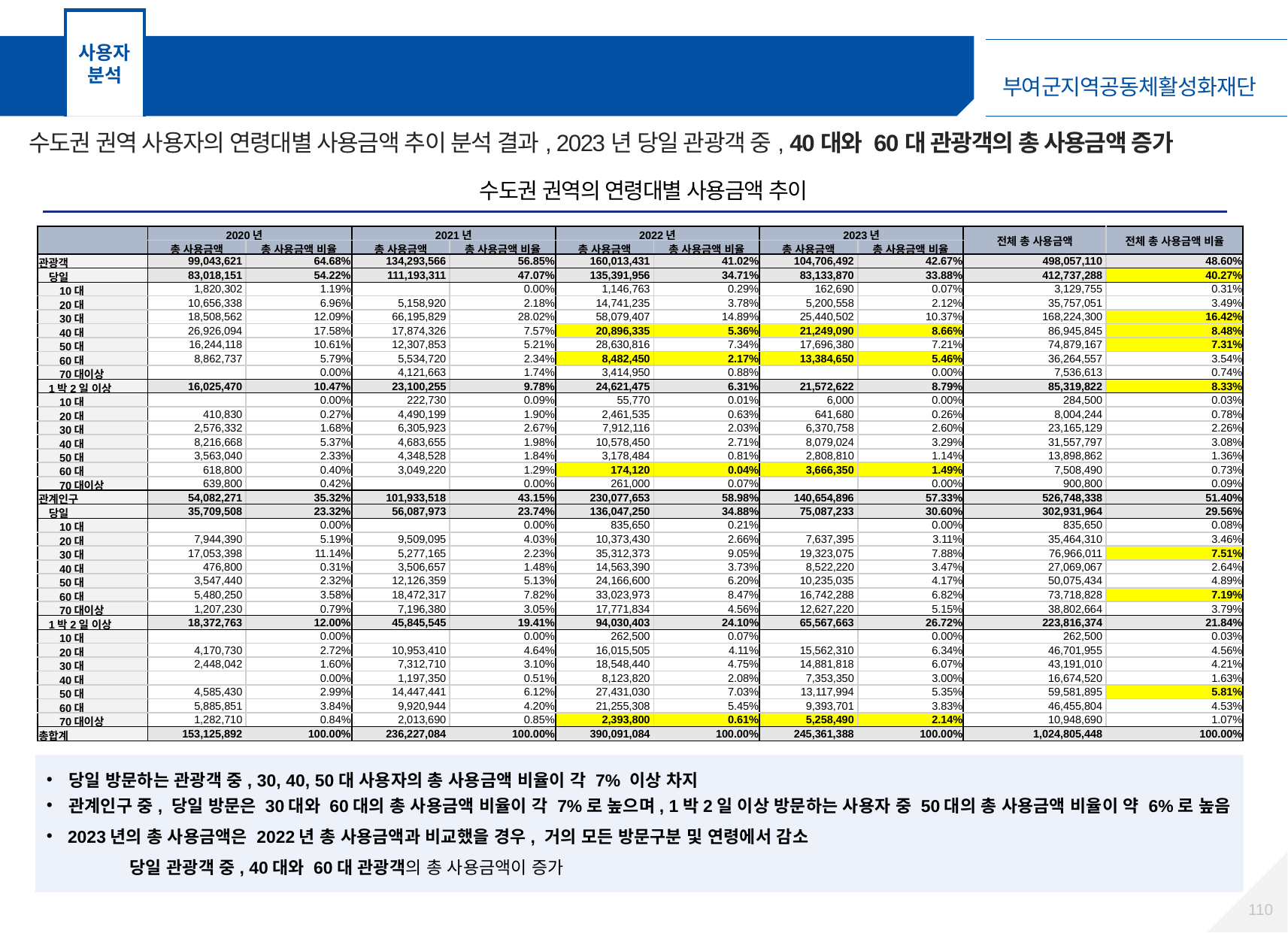

사용자 분석
수도권 권역 분석 – 연령대별 사용금액 추이
수도권 권역 사용자의 연령대별 사용금액 추이 분석 결과, 2023년 당일 관광객 중, 40대와 60대 관광객의 총 사용금액 증가
수도권 권역의 연령대별 사용금액 추이
|  | 2020년 |  | 2021년 |  | 2022년 |  | 2023년 |  | 전체 총 사용금액 | 전체 총 사용금액 비율 |
| --- | --- | --- | --- | --- | --- | --- | --- | --- | --- | --- |
|  | 총 사용금액 | 총 사용금액 비율 | 총 사용금액 | 총 사용금액 비율 | 총 사용금액 | 총 사용금액 비율 | 총 사용금액 | 총 사용금액 비율 |  |  |
| 관광객 | 99,043,621 | 64.68% | 134,293,566 | 56.85% | 160,013,431 | 41.02% | 104,706,492 | 42.67% | 498,057,110 | 48.60% |
| 당일 | 83,018,151 | 54.22% | 111,193,311 | 47.07% | 135,391,956 | 34.71% | 83,133,870 | 33.88% | 412,737,288 | 40.27% |
| 10대 | 1,820,302 | 1.19% |  | 0.00% | 1,146,763 | 0.29% | 162,690 | 0.07% | 3,129,755 | 0.31% |
| 20대 | 10,656,338 | 6.96% | 5,158,920 | 2.18% | 14,741,235 | 3.78% | 5,200,558 | 2.12% | 35,757,051 | 3.49% |
| 30대 | 18,508,562 | 12.09% | 66,195,829 | 28.02% | 58,079,407 | 14.89% | 25,440,502 | 10.37% | 168,224,300 | 16.42% |
| 40대 | 26,926,094 | 17.58% | 17,874,326 | 7.57% | 20,896,335 | 5.36% | 21,249,090 | 8.66% | 86,945,845 | 8.48% |
| 50대 | 16,244,118 | 10.61% | 12,307,853 | 5.21% | 28,630,816 | 7.34% | 17,696,380 | 7.21% | 74,879,167 | 7.31% |
| 60대 | 8,862,737 | 5.79% | 5,534,720 | 2.34% | 8,482,450 | 2.17% | 13,384,650 | 5.46% | 36,264,557 | 3.54% |
| 70대이상 |  | 0.00% | 4,121,663 | 1.74% | 3,414,950 | 0.88% |  | 0.00% | 7,536,613 | 0.74% |
| 1박2일 이상 | 16,025,470 | 10.47% | 23,100,255 | 9.78% | 24,621,475 | 6.31% | 21,572,622 | 8.79% | 85,319,822 | 8.33% |
| 10대 |  | 0.00% | 222,730 | 0.09% | 55,770 | 0.01% | 6,000 | 0.00% | 284,500 | 0.03% |
| 20대 | 410,830 | 0.27% | 4,490,199 | 1.90% | 2,461,535 | 0.63% | 641,680 | 0.26% | 8,004,244 | 0.78% |
| 30대 | 2,576,332 | 1.68% | 6,305,923 | 2.67% | 7,912,116 | 2.03% | 6,370,758 | 2.60% | 23,165,129 | 2.26% |
| 40대 | 8,216,668 | 5.37% | 4,683,655 | 1.98% | 10,578,450 | 2.71% | 8,079,024 | 3.29% | 31,557,797 | 3.08% |
| 50대 | 3,563,040 | 2.33% | 4,348,528 | 1.84% | 3,178,484 | 0.81% | 2,808,810 | 1.14% | 13,898,862 | 1.36% |
| 60대 | 618,800 | 0.40% | 3,049,220 | 1.29% | 174,120 | 0.04% | 3,666,350 | 1.49% | 7,508,490 | 0.73% |
| 70대이상 | 639,800 | 0.42% |  | 0.00% | 261,000 | 0.07% |  | 0.00% | 900,800 | 0.09% |
| 관계인구 | 54,082,271 | 35.32% | 101,933,518 | 43.15% | 230,077,653 | 58.98% | 140,654,896 | 57.33% | 526,748,338 | 51.40% |
| 당일 | 35,709,508 | 23.32% | 56,087,973 | 23.74% | 136,047,250 | 34.88% | 75,087,233 | 30.60% | 302,931,964 | 29.56% |
| 10대 |  | 0.00% |  | 0.00% | 835,650 | 0.21% |  | 0.00% | 835,650 | 0.08% |
| 20대 | 7,944,390 | 5.19% | 9,509,095 | 4.03% | 10,373,430 | 2.66% | 7,637,395 | 3.11% | 35,464,310 | 3.46% |
| 30대 | 17,053,398 | 11.14% | 5,277,165 | 2.23% | 35,312,373 | 9.05% | 19,323,075 | 7.88% | 76,966,011 | 7.51% |
| 40대 | 476,800 | 0.31% | 3,506,657 | 1.48% | 14,563,390 | 3.73% | 8,522,220 | 3.47% | 27,069,067 | 2.64% |
| 50대 | 3,547,440 | 2.32% | 12,126,359 | 5.13% | 24,166,600 | 6.20% | 10,235,035 | 4.17% | 50,075,434 | 4.89% |
| 60대 | 5,480,250 | 3.58% | 18,472,317 | 7.82% | 33,023,973 | 8.47% | 16,742,288 | 6.82% | 73,718,828 | 7.19% |
| 70대이상 | 1,207,230 | 0.79% | 7,196,380 | 3.05% | 17,771,834 | 4.56% | 12,627,220 | 5.15% | 38,802,664 | 3.79% |
| 1박2일 이상 | 18,372,763 | 12.00% | 45,845,545 | 19.41% | 94,030,403 | 24.10% | 65,567,663 | 26.72% | 223,816,374 | 21.84% |
| 10대 |  | 0.00% |  | 0.00% | 262,500 | 0.07% |  | 0.00% | 262,500 | 0.03% |
| 20대 | 4,170,730 | 2.72% | 10,953,410 | 4.64% | 16,015,505 | 4.11% | 15,562,310 | 6.34% | 46,701,955 | 4.56% |
| 30대 | 2,448,042 | 1.60% | 7,312,710 | 3.10% | 18,548,440 | 4.75% | 14,881,818 | 6.07% | 43,191,010 | 4.21% |
| 40대 |  | 0.00% | 1,197,350 | 0.51% | 8,123,820 | 2.08% | 7,353,350 | 3.00% | 16,674,520 | 1.63% |
| 50대 | 4,585,430 | 2.99% | 14,447,441 | 6.12% | 27,431,030 | 7.03% | 13,117,994 | 5.35% | 59,581,895 | 5.81% |
| 60대 | 5,885,851 | 3.84% | 9,920,944 | 4.20% | 21,255,308 | 5.45% | 9,393,701 | 3.83% | 46,455,804 | 4.53% |
| 70대이상 | 1,282,710 | 0.84% | 2,013,690 | 0.85% | 2,393,800 | 0.61% | 5,258,490 | 2.14% | 10,948,690 | 1.07% |
| 총합계 | 153,125,892 | 100.00% | 236,227,084 | 100.00% | 390,091,084 | 100.00% | 245,361,388 | 100.00% | 1,024,805,448 | 100.00% |
당일 방문하는 관광객 중, 30, 40, 50대 사용자의 총 사용금액 비율이 각 7% 이상 차지
관계인구 중, 당일 방문은 30대와 60대의 총 사용금액 비율이 각 7%로 높으며, 1박2일 이상 방문하는 사용자 중 50대의 총 사용금액 비율이 약 6%로 높음
2023년의 총 사용금액은 2022년 총 사용금액과 비교했을 경우, 거의 모든 방문구분 및 연령에서 감소
당일 관광객 중, 40대와 60대 관광객의 총 사용금액이 증가
110